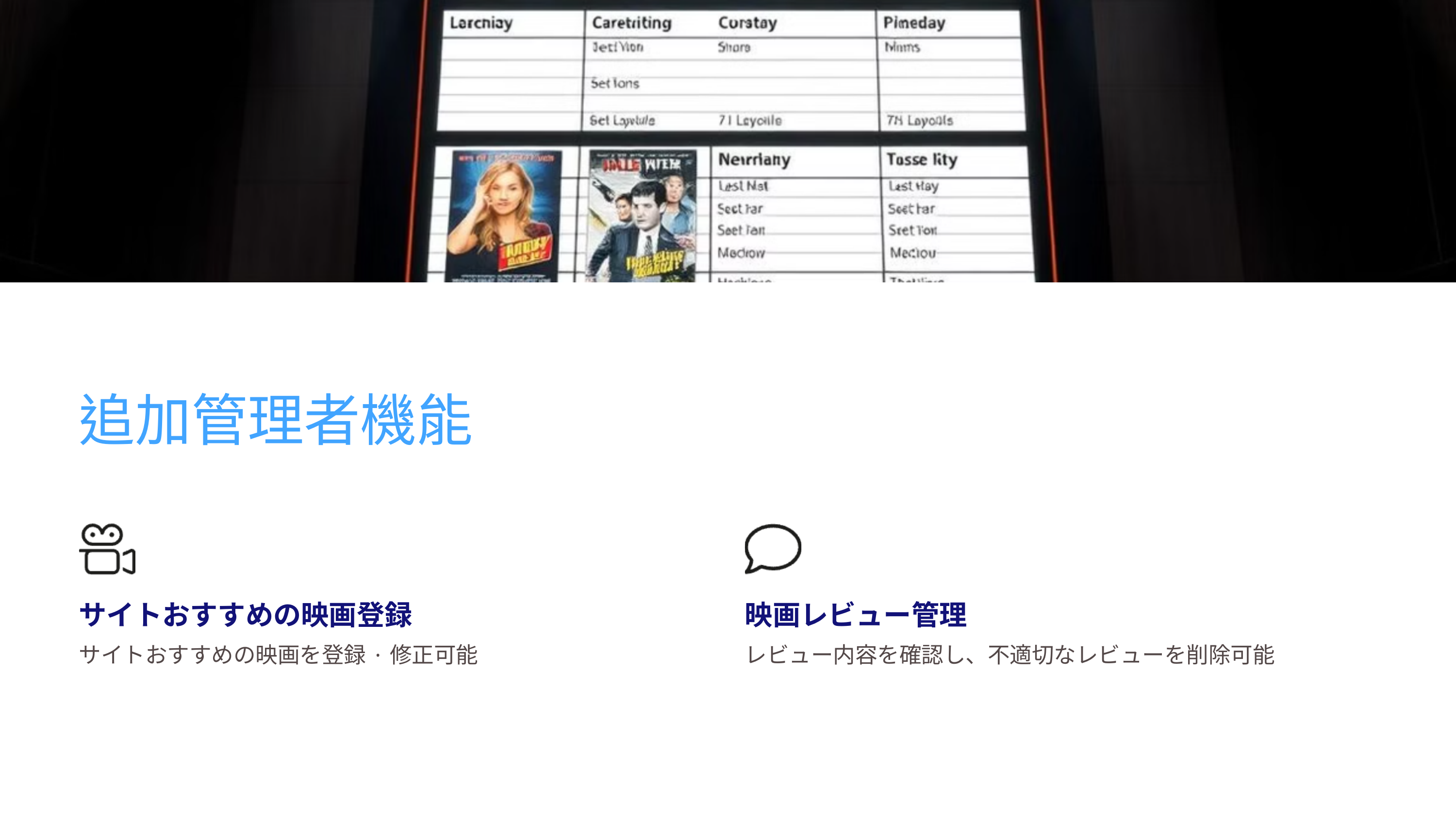

追加管理者機能

サイトおすすめの映画登録

映画レビュー管理

サイトおすすめの映画を登録·修正可能

レビュー内容を確認し、不適切なレビューを削除可能